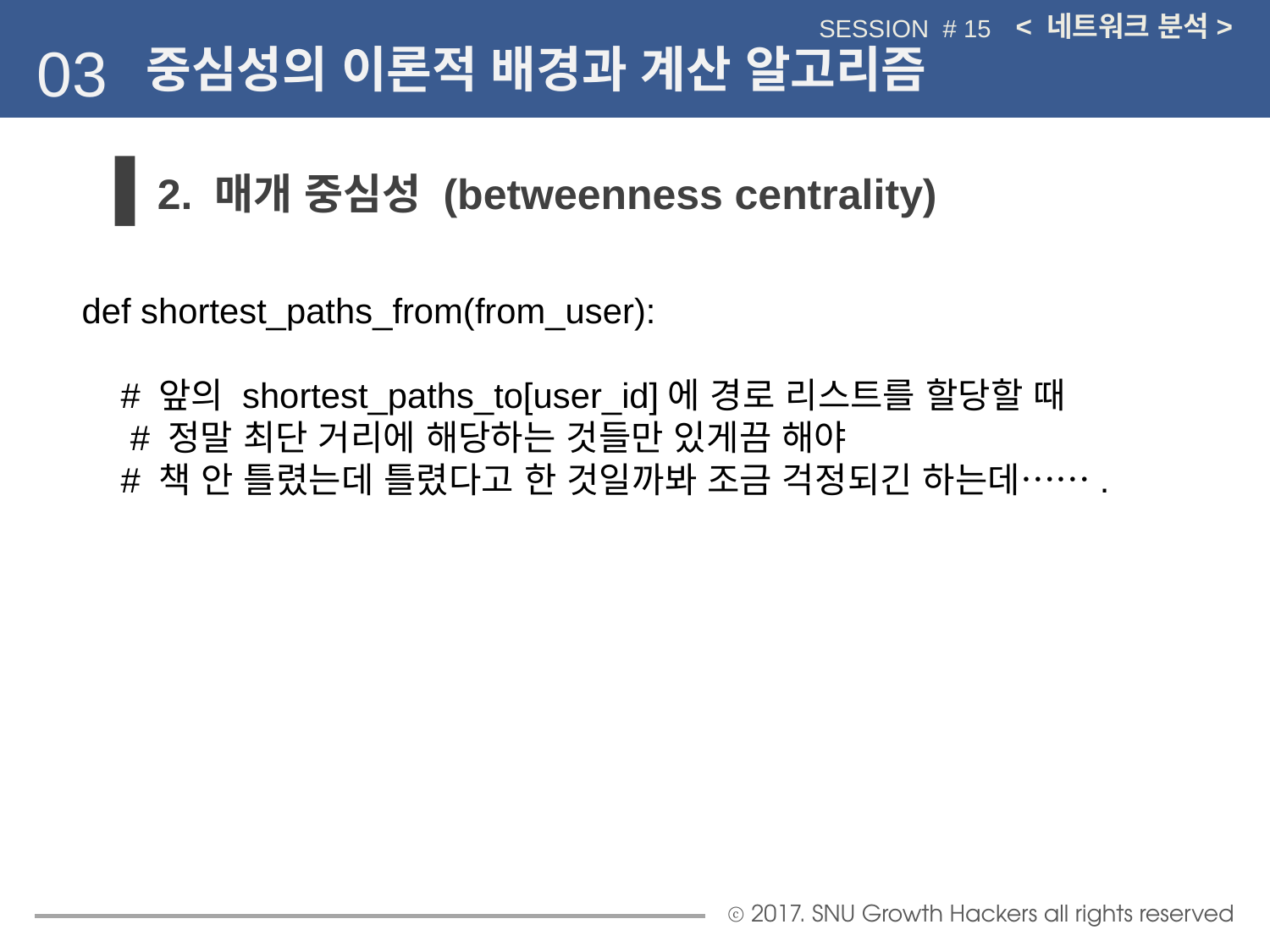

< 네트워크 분석>
SESSION  # 15
03
중심성의 이론적 배경과 계산 알고리즘

2. 매개 중심성 (betweenness centrality)
def shortest_paths_from(from_user):
    # 앞의 shortest_paths_to[user_id]에 경로 리스트를 할당할 때
    # 정말 최단 거리에 해당하는 것들만 있게끔 해야
    # 책 안 틀렸는데 틀렸다고 한 것일까봐 조금 걱정되긴 하는데…….
ⓒ 2017. SNU Growth Hackers all rights reserved